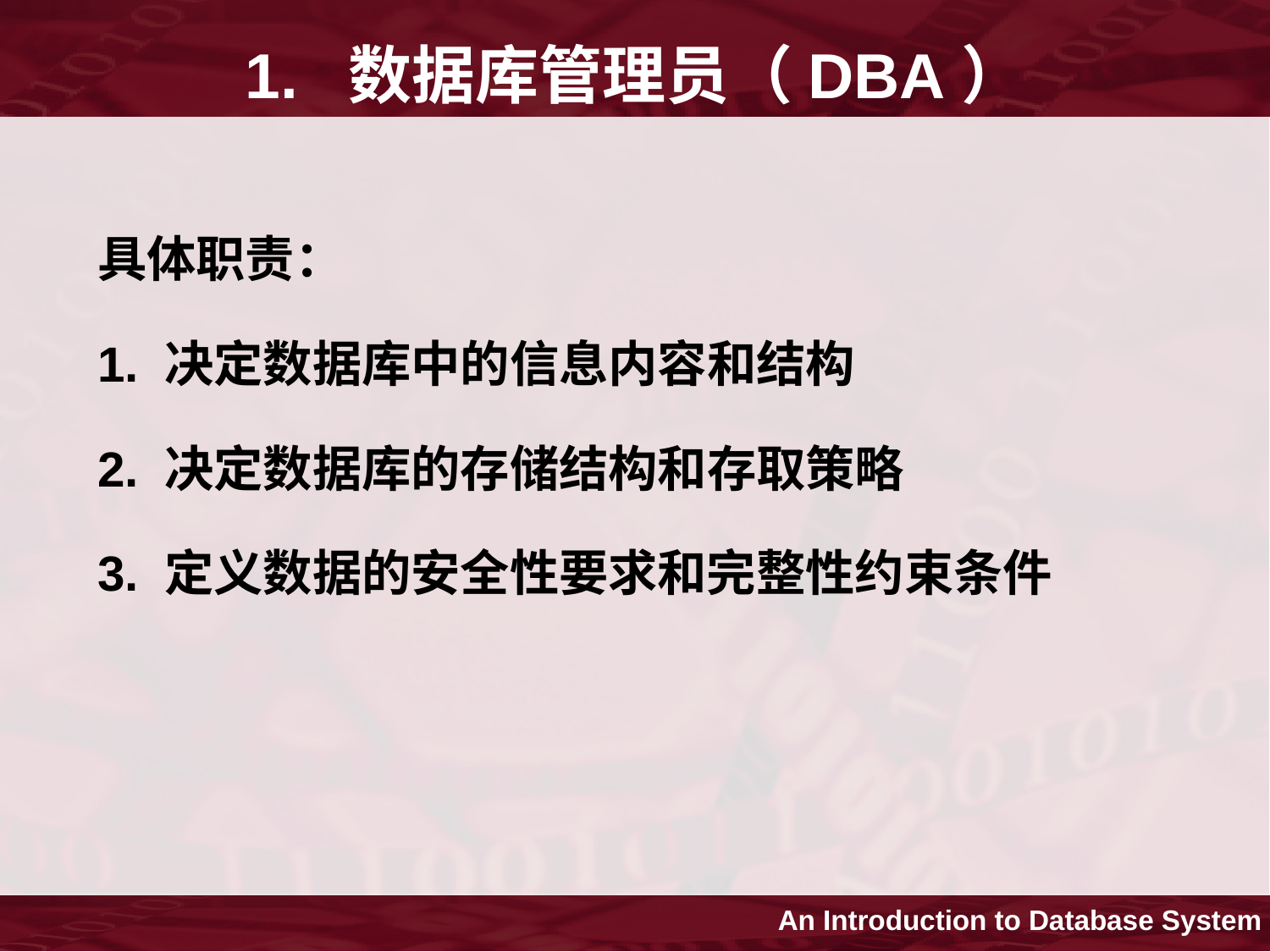

# 1.  数据库管理员（DBA）
具体职责：
1. 决定数据库中的信息内容和结构
2. 决定数据库的存储结构和存取策略
3. 定义数据的安全性要求和完整性约束条件